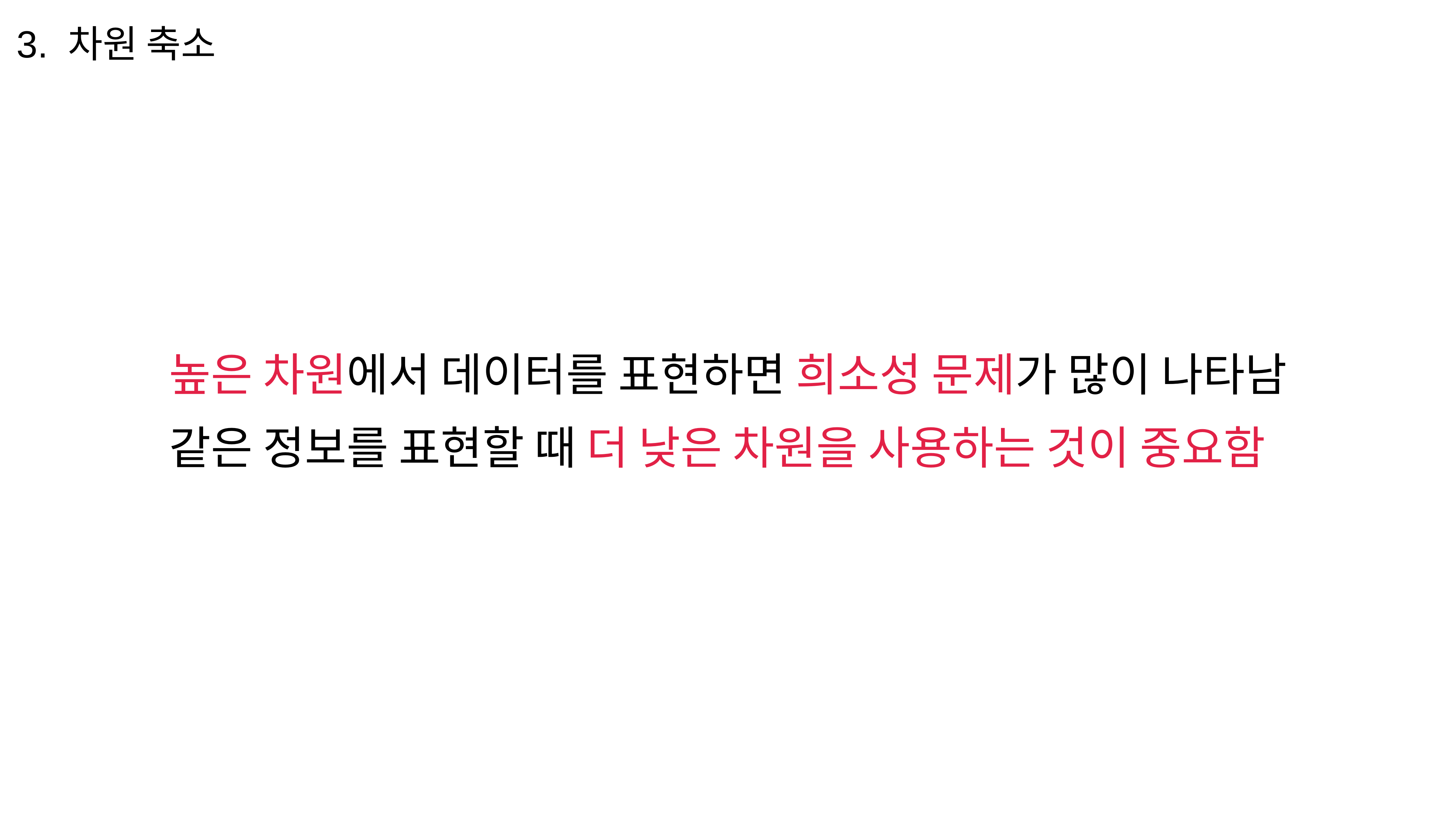

3. 차원 축소
높은 차원에서 데이터를 표현하면 희소성 문제가 많이 나타남
같은 정보를 표현할 때 더 낮은 차원을 사용하는 것이 중요함
16